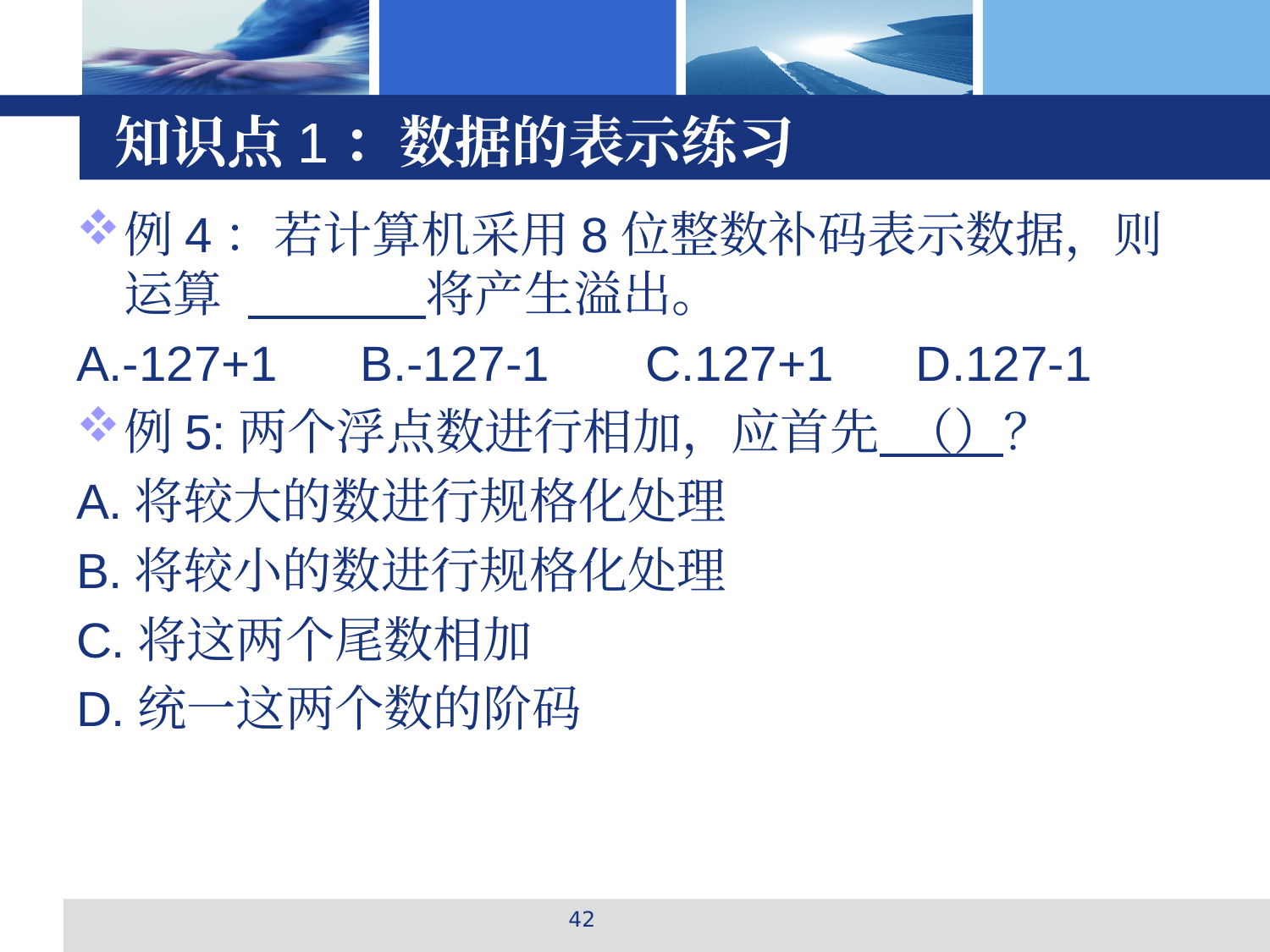

# 知识点1：数据的表示练习
例4：若计算机采用8位整数补码表示数据，则运算                将产生溢出。
A.-127+1      B.-127-1       C.127+1      D.127-1
例5:两个浮点数进行相加，应首先  （）？
A.将较大的数进行规格化处理
B.将较小的数进行规格化处理
C.将这两个尾数相加
D.统一这两个数的阶码
42